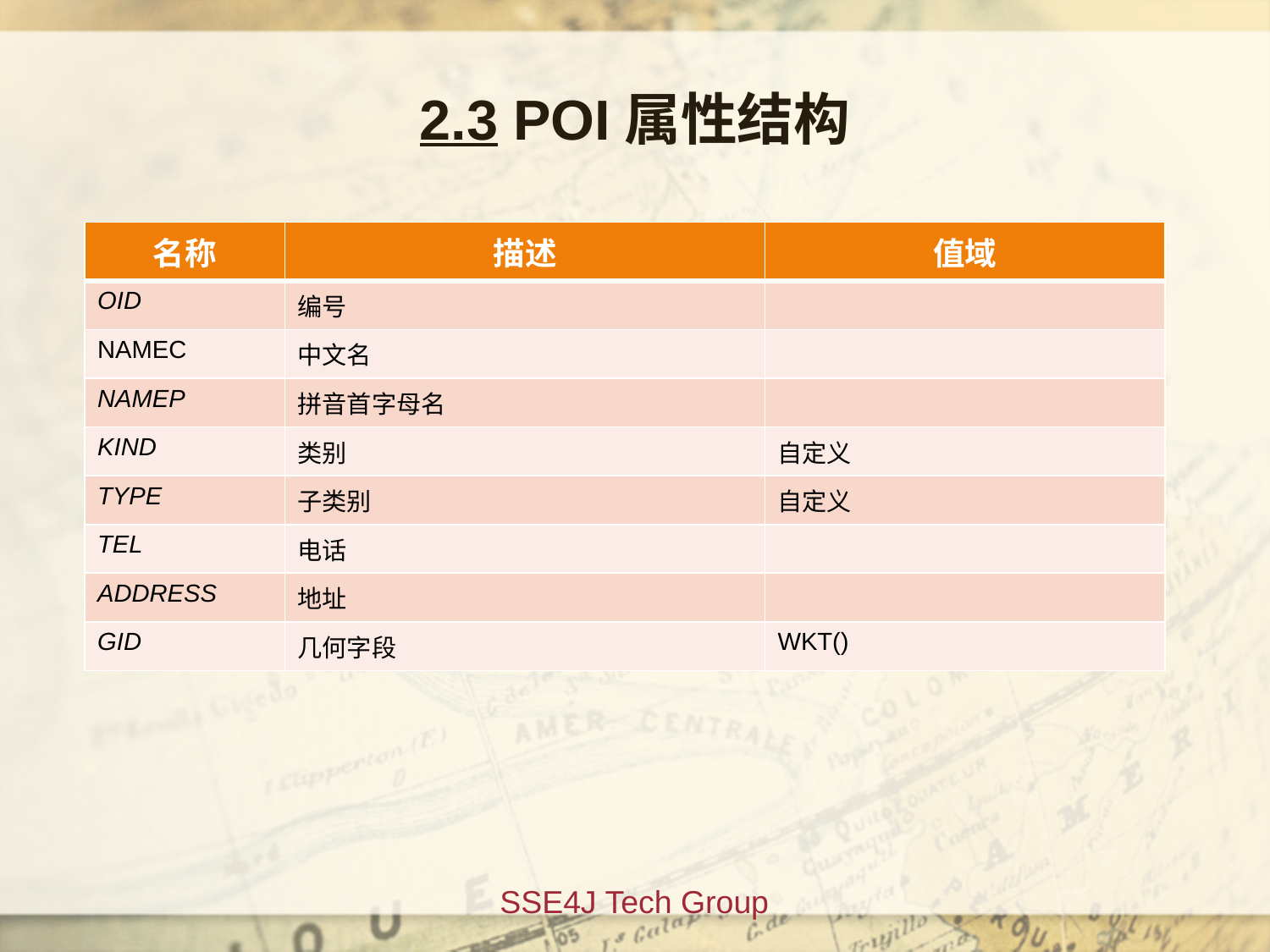

2.3 POI属性结构
| 名称 | 描述 | 值域 |
| --- | --- | --- |
| OID | 编号 |  |
| NAMEC | 中文名 |  |
| NAMEP | 拼音首字母名 |  |
| KIND | 类别 | 自定义 |
| TYPE | 子类别 | 自定义 |
| TEL | 电话 |  |
| ADDRESS | 地址 |  |
| GID | 几何字段 | WKT() |